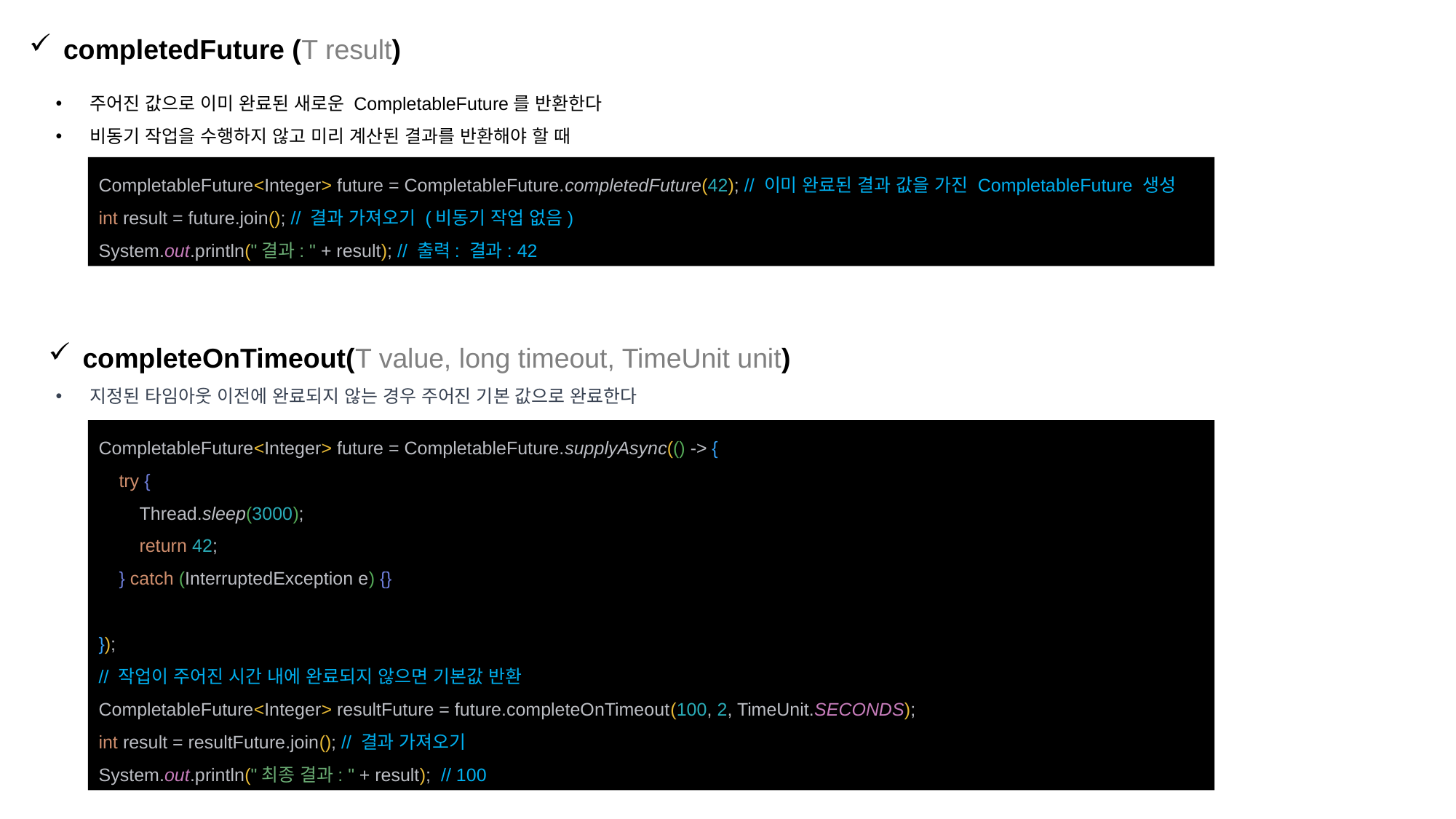

completedFuture (T result)
주어진 값으로 이미 완료된 새로운 CompletableFuture를 반환한다
비동기 작업을 수행하지 않고 미리 계산된 결과를 반환해야 할 때 유용하다
CompletableFuture<Integer> future = CompletableFuture.completedFuture(42); // 이미 완료된 결과 값을 가진 CompletableFuture 생성
int result = future.join(); // 결과 가져오기 (비동기 작업 없음)
System.out.println("결과: " + result); // 출력: 결과: 42
completeOnTimeout(T value, long timeout, TimeUnit unit)
지정된 타임아웃 이전에 완료되지 않는 경우 주어진 기본 값으로 완료한다
CompletableFuture<Integer> future = CompletableFuture.supplyAsync(() -> {
    try {
        Thread.sleep(3000);
        return 42;
    } catch (InterruptedException e) {}
});
// 작업이 주어진 시간 내에 완료되지 않으면 기본값 반환
CompletableFuture<Integer> resultFuture = future.completeOnTimeout(100, 2, TimeUnit.SECONDS);
int result = resultFuture.join(); // 결과 가져오기
System.out.println("최종 결과: " + result);  // 100